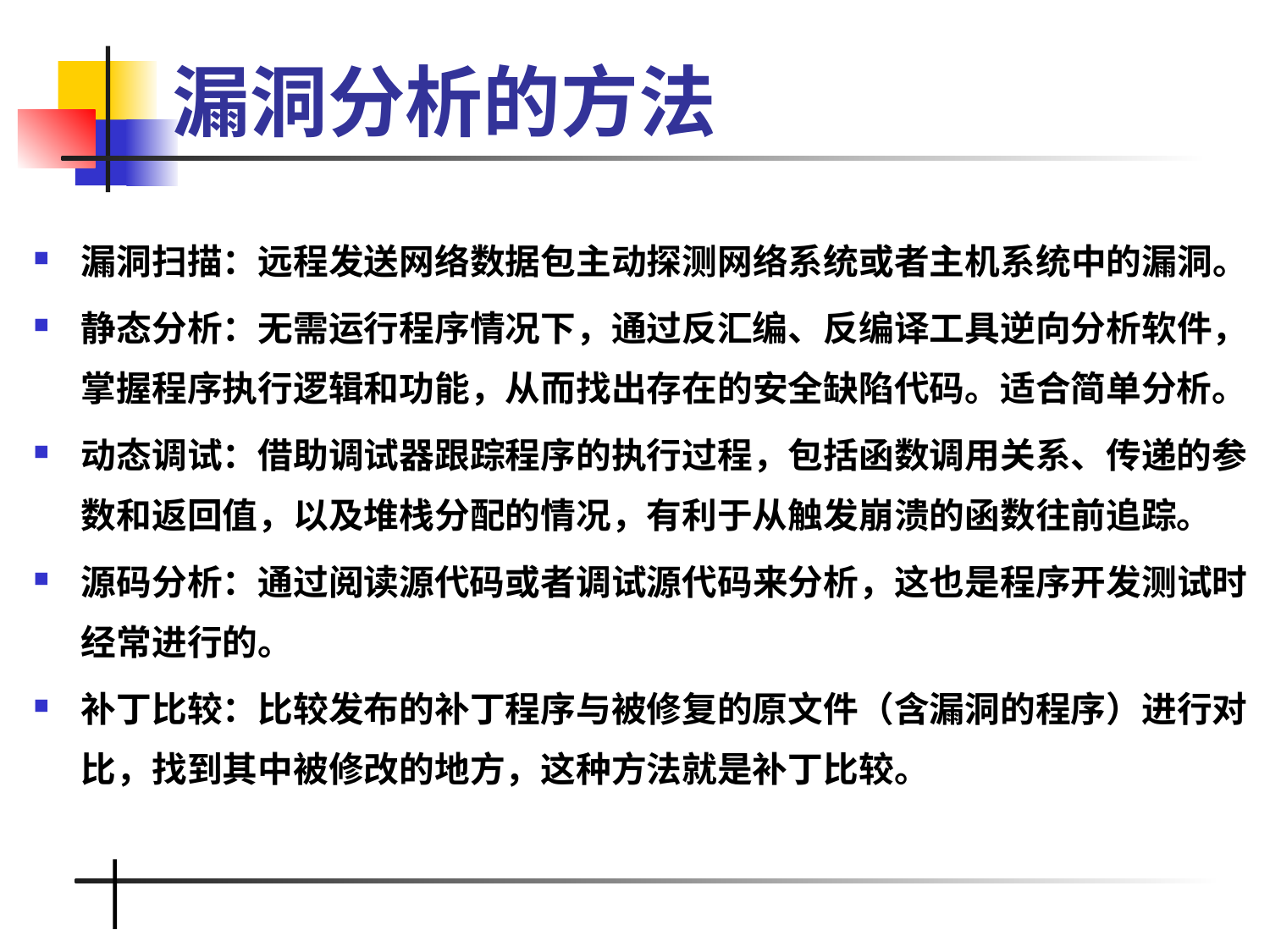

# 漏洞分析的方法
漏洞扫描：远程发送网络数据包主动探测网络系统或者主机系统中的漏洞。
静态分析：无需运行程序情况下，通过反汇编、反编译工具逆向分析软件，掌握程序执行逻辑和功能，从而找出存在的安全缺陷代码。适合简单分析。
动态调试：借助调试器跟踪程序的执行过程，包括函数调用关系、传递的参数和返回值，以及堆栈分配的情况，有利于从触发崩溃的函数往前追踪。
源码分析：通过阅读源代码或者调试源代码来分析，这也是程序开发测试时经常进行的。
补丁比较：比较发布的补丁程序与被修复的原文件（含漏洞的程序）进行对比，找到其中被修改的地方，这种方法就是补丁比较。